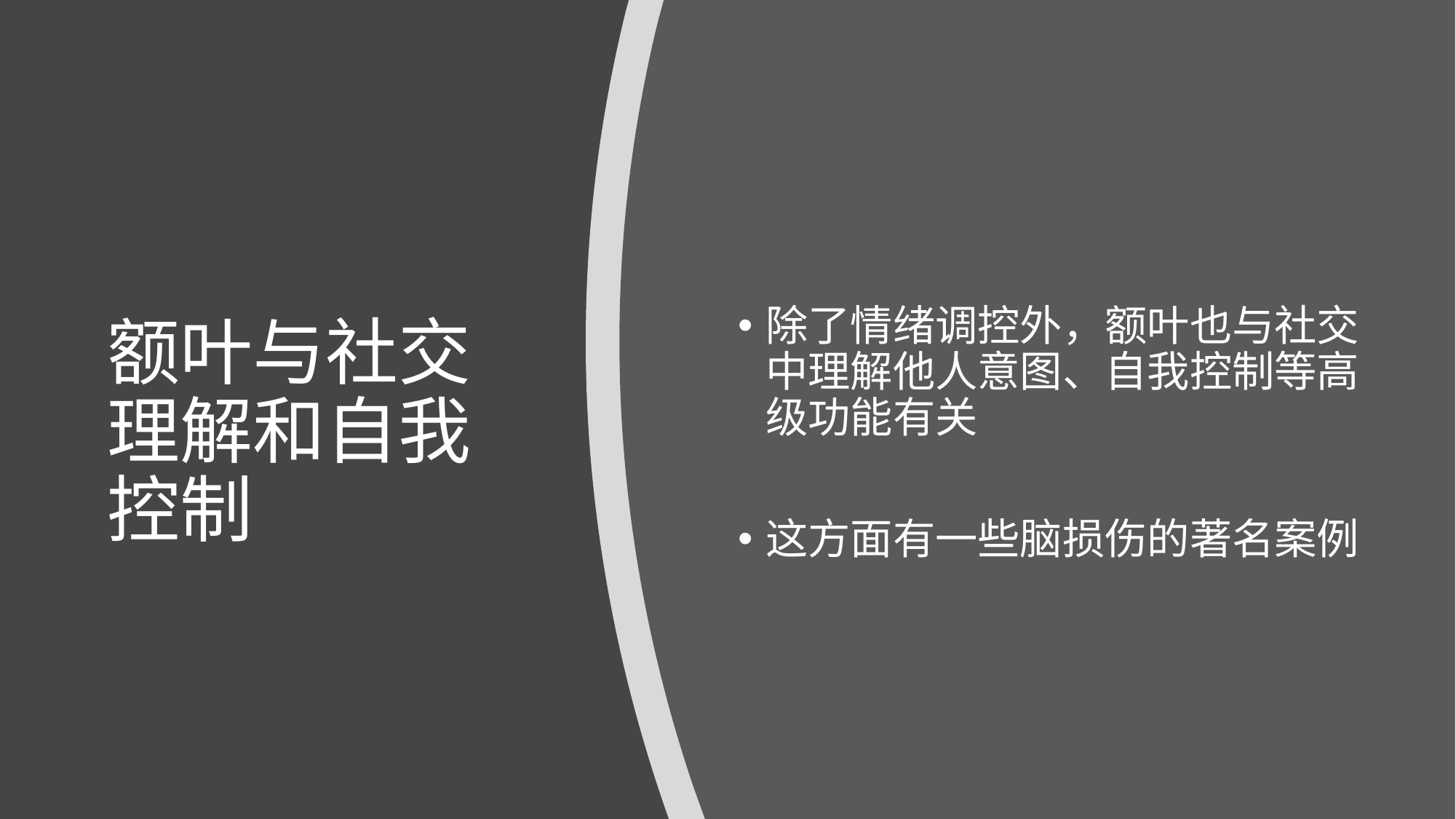

除了情绪调控外，额叶也与社交中理解他人意图、自我控制等高级功能有关

这方面有一些脑损伤的著名案例
# 额叶与社交理解和自我控制